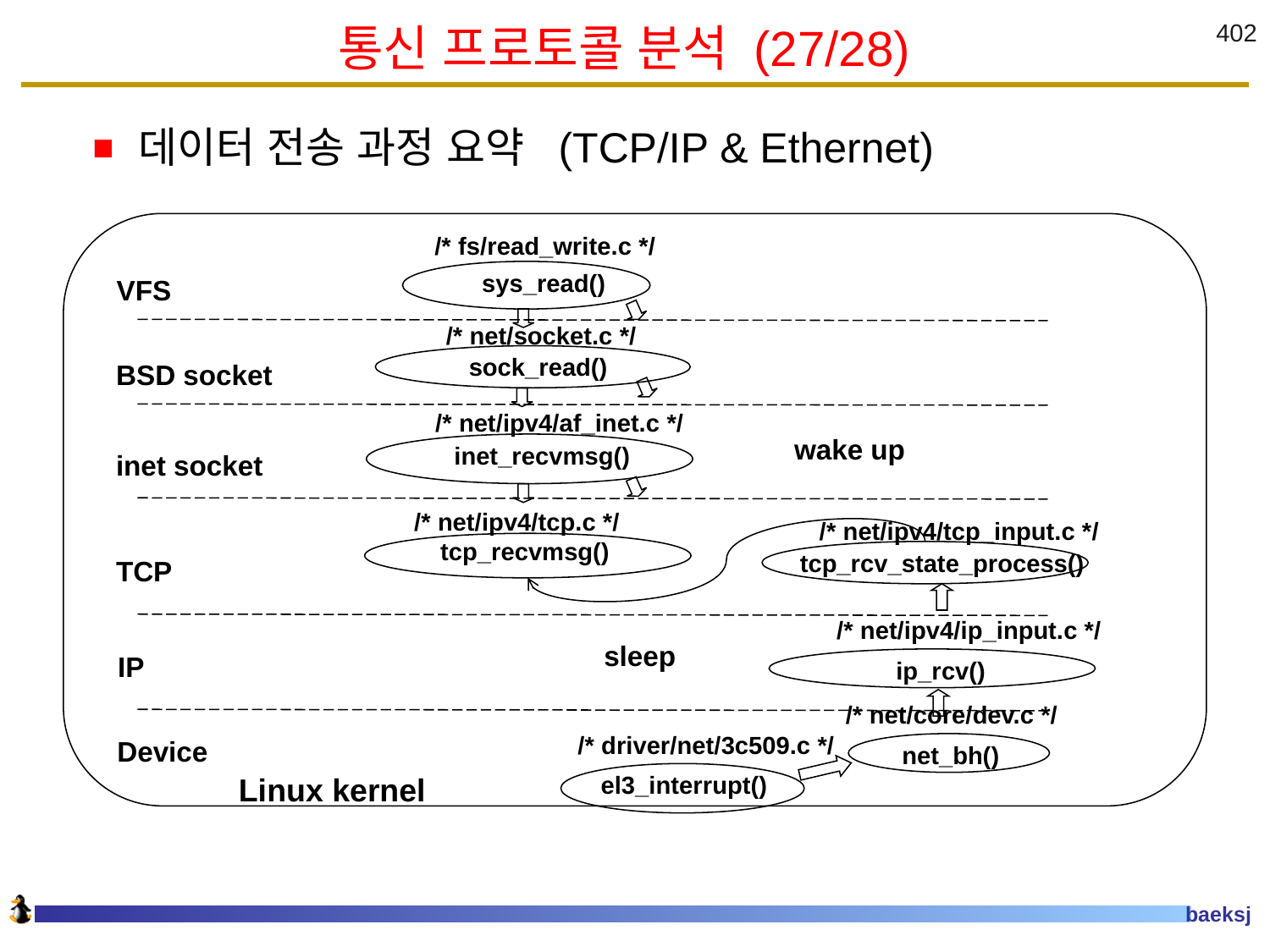

# 통신 프로토콜 분석 (27/28)
402
데이터 전송 과정 요약  (TCP/IP & Ethernet)

/* fs/read_write.c */
     sys_read()

VFS

 /* net/socket.c */

    sock_read()

BSD socket

 /* net/ipv4/af_inet.c */

wake up

    inet_recvmsg()
inet socket

 /* net/ipv4/tcp.c */
 /* net/ipv4/tcp_input.c */
    tcp_recvmsg()

tcp_rcv_state_process()
TCP

 /* net/ipv4/ip_input.c */

sleep
IP

ip_rcv()

 /* net/core/dev.c */

 /* driver/net/3c509.c */
Device

net_bh()

Linux kernel

el3_interrupt()